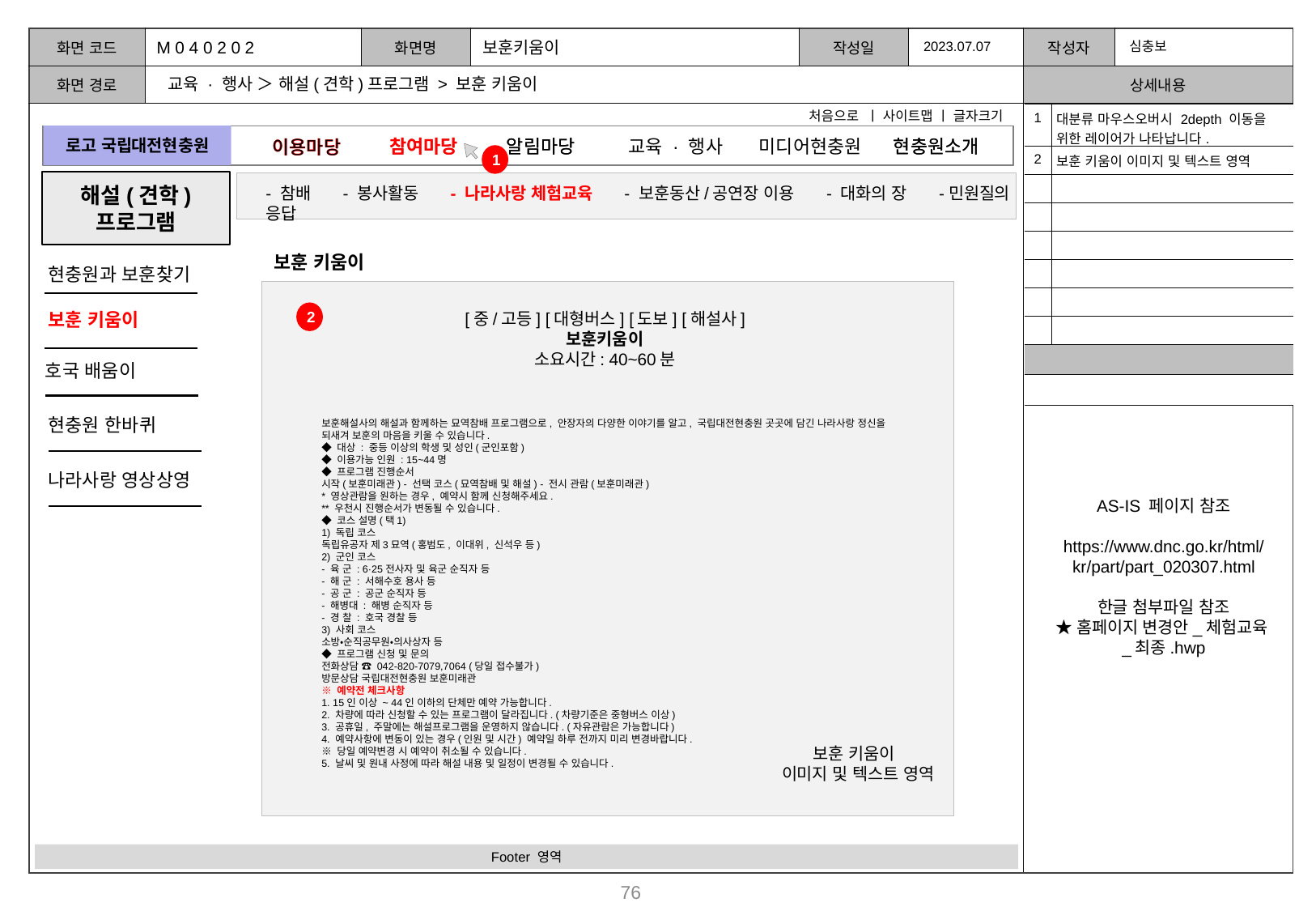

M 0 4 0 2 0 2
보훈키움이
2023.07.07
심충보
교육 · 행사 ＞ 해설(견학)프로그램 > 보훈 키움이
처음으로  ㅣ 사이트맵 ㅣ 글자크기
| 1 | 대분류 마우스오버시 2depth 이동을 위한 레이어가 나타납니다. |
| --- | --- |
| 2 | 보훈 키움이 이미지 및 텍스트 영역 |
|  |  |
|  |  |
|  |  |
|  |  |
|  |  |
|  |  |
|  |  |
|  |  |
로고 국립대전현충원

참여마당
알림마당
교육 · 행사
현충원소개
이용마당

1
해설(견학)
프로그램

- 참배      - 봉사활동      - 나라사랑 체험교육      - 보훈동산/공연장 이용      - 대화의 장      -민원질의 응답
보훈 키움이
현충원과 보훈찾기

보훈 키움이
2
[중/고등] [대형버스] [도보] [해설사]
보훈키움이
소요시간: 40~60분

호국 배움이

보훈해설사의 해설과 함께하는 묘역참배 프로그램으로, 안장자의 다양한 이야기를 알고, 국립대전현충원 곳곳에 담긴 나라사랑 정신을 되새겨 보훈의 마음을 키울 수 있습니다.
◆ 대상 : 중등 이상의 학생 및 성인(군인포함)
◆ 이용가능 인원 : 15~44명
◆ 프로그램 진행순서
시작(보훈미래관) - 선택 코스(묘역참배 및 해설) - 전시 관람(보훈미래관)
* 영상관람을 원하는 경우, 예약시 함께 신청해주세요.
** 우천시 진행순서가 변동될 수 있습니다.
◆ 코스 설명(택1)
1) 독립 코스
독립유공자 제3묘역(홍범도, 이대위, 신석우 등)
2) 군인 코스
- 육 군 : 6·25전사자 및 육군 순직자 등
- 해 군 : 서해수호 용사 등
- 공 군 : 공군 순직자 등
- 해병대 : 해병 순직자 등
- 경 찰 : 호국 경찰 등
3) 사회 코스
소방•순직공무원•의사상자 등
◆ 프로그램 신청 및 문의
전화상담 ☎ 042-820-7079,7064 (당일 접수불가)
방문상담 국립대전현충원 보훈미래관
※ 예약전 체크사항
1. 15인 이상 ~ 44인 이하의 단체만 예약 가능합니다.
2. 차량에 따라 신청할 수 있는 프로그램이 달라집니다. (차량기준은 중형버스 이상)
3. 공휴일, 주말에는 해설프로그램을 운영하지 않습니다. (자유관람은 가능합니다)
4. 예약사항에 변동이 있는 경우(인원 및 시간) 예약일 하루 전까지 미리 변경바랍니다.
※ 당일 예약변경 시 예약이 취소될 수 있습니다.
5. 날씨 및 원내 사정에 따라 해설 내용 및 일정이 변경될 수 있습니다.

현충원 한바퀴
나라사랑 영상상영
AS-IS 페이지 참조

https://www.dnc.go.kr/html/kr/part/part_020307.html

한글 첨부파일 참조
★홈페이지 변경안_체험교육_최종.hwp

보훈 키움이
 이미지 및 텍스트 영역
Footer 영역